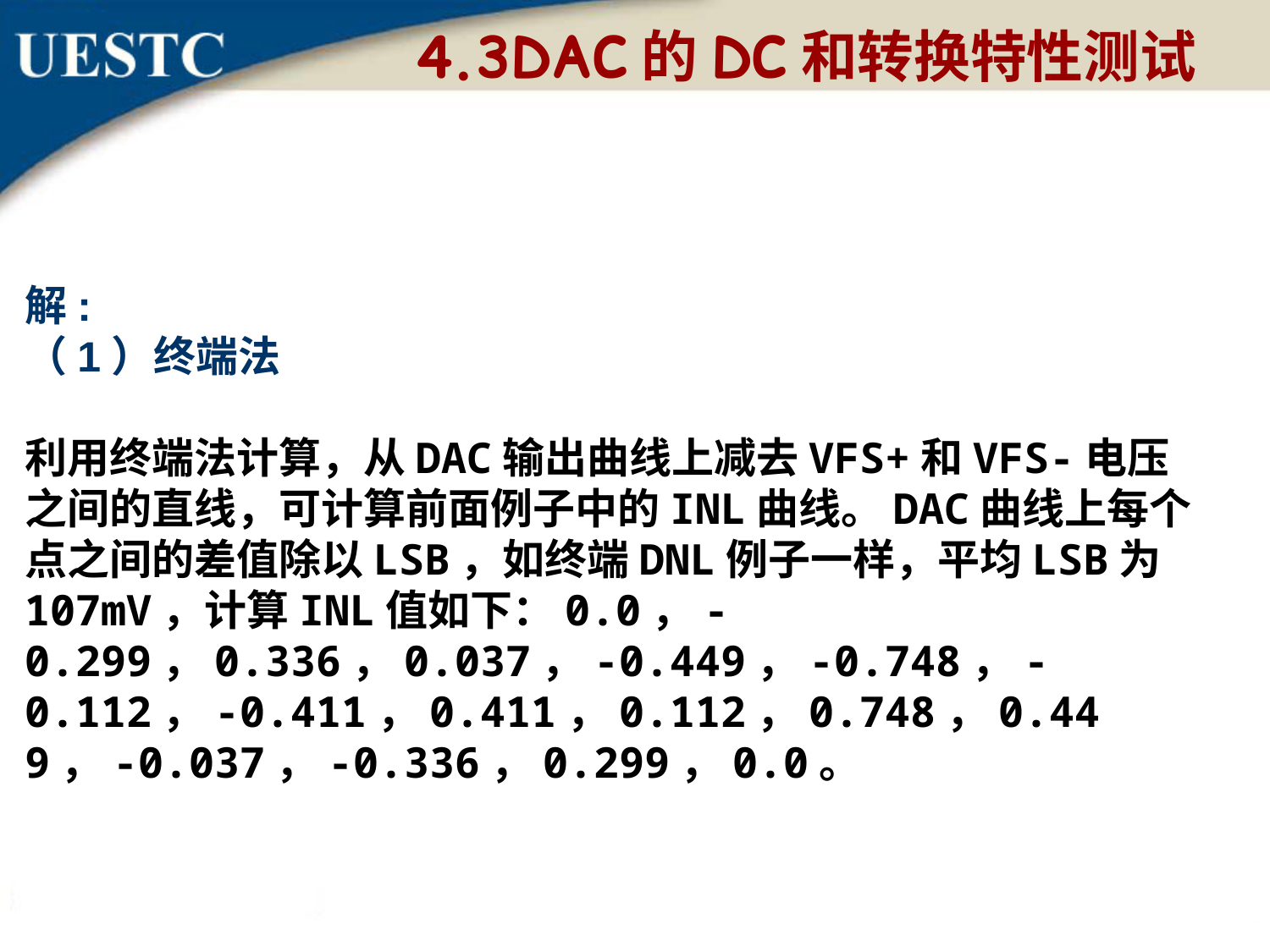

4.3DAC的DC和转换特性测试
解:
（1）终端法

利用终端法计算，从DAC输出曲线上减去VFS+和VFS-电压之间的直线，可计算前面例子中的INL曲线。DAC曲线上每个点之间的差值除以LSB，如终端DNL例子一样，平均LSB为107mV，计算INL值如下：0.0，-0.299，0.336，0.037，-0.449，-0.748，-0.112，-0.411，0.411，0.112，0.748，0.449，-0.037，-0.336，0.299，0.0。